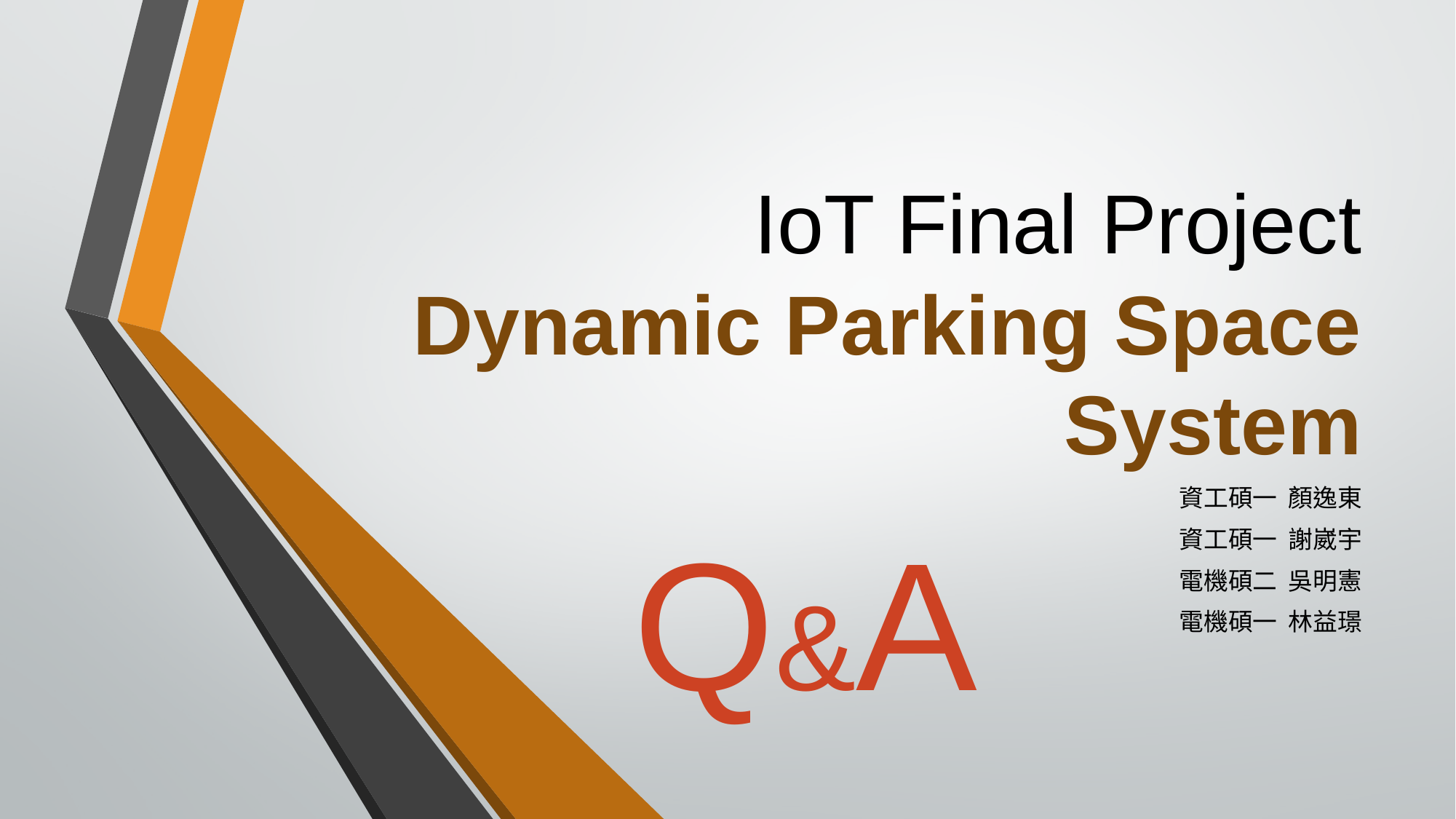

# IoT Final Project Dynamic Parking Space System
資工碩一  顏逸東
資工碩一  謝崴宇
電機碩二  吳明憲
電機碩一  林益璟
Q&A